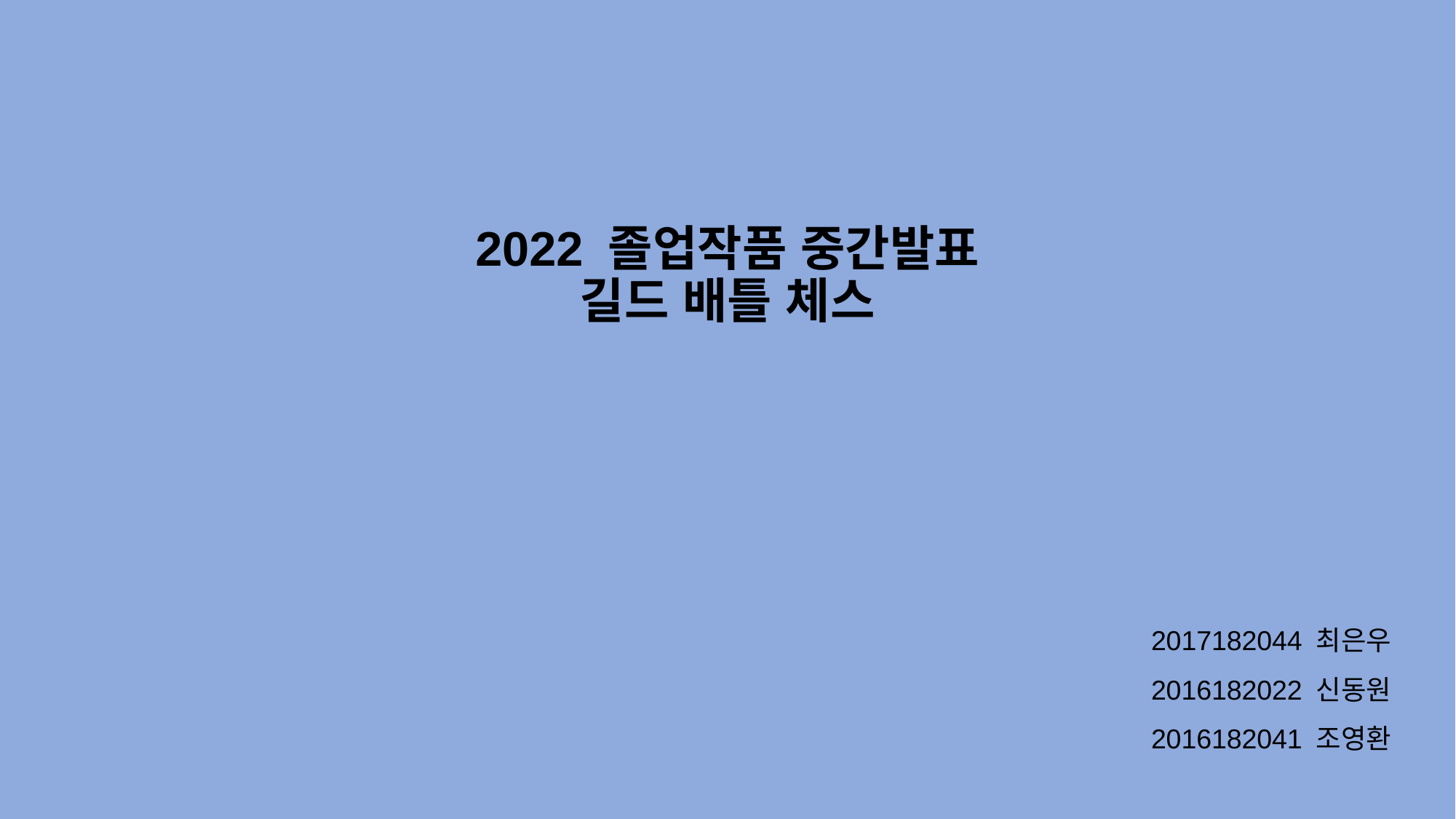

# 2022 졸업작품 중간발표 길드 배틀 체스
2017182044 최은우
2016182022 신동원
2016182041 조영환